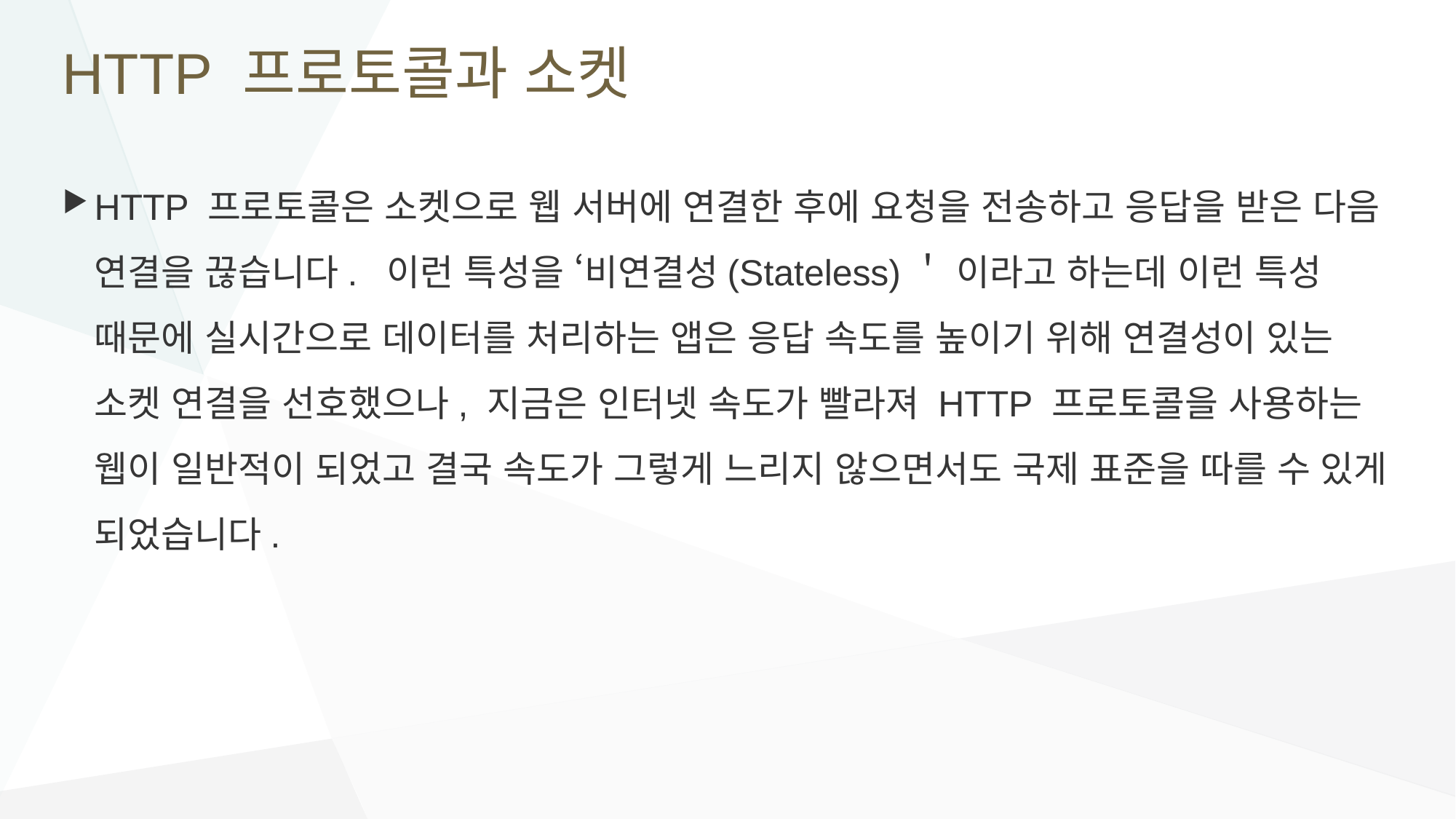

# HTTP 프로토콜과 소켓
HTTP 프로토콜은 소켓으로 웹 서버에 연결한 후에 요청을 전송하고 응답을 받은 다음 연결을 끊습니다.  이런 특성을 ‘비연결성(Stateless)＇ 이라고 하는데 이런 특성 때문에 실시간으로 데이터를 처리하는 앱은 응답 속도를 높이기 위해 연결성이 있는 소켓 연결을 선호했으나, 지금은 인터넷 속도가 빨라져 HTTP 프로토콜을 사용하는 웹이 일반적이 되었고 결국 속도가 그렇게 느리지 않으면서도 국제 표준을 따를 수 있게 되었습니다.